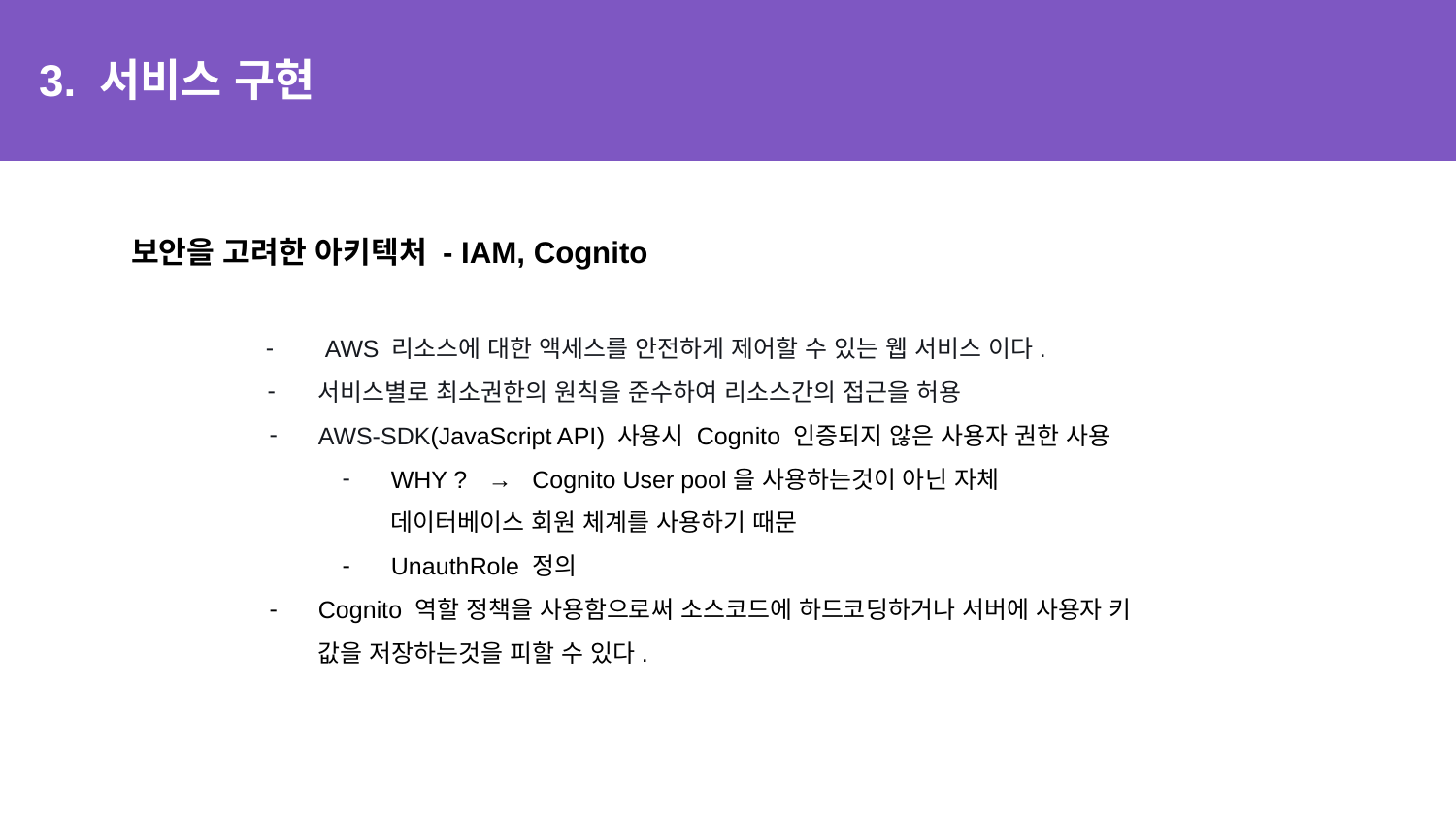

# 3. 서비스 구현
보안을 고려한 아키텍처 - IAM, Cognito
 AWS 리소스에 대한 액세스를 안전하게 제어할 수 있는 웹 서비스 이다.
서비스별로 최소권한의 원칙을 준수하여 리소스간의 접근을 허용
AWS-SDK(JavaScript API) 사용시 Cognito 인증되지 않은 사용자 권한 사용
WHY ?   →   Cognito User pool을 사용하는것이 아닌 자체 데이터베이스 회원 체계를 사용하기 때문
UnauthRole 정의
Cognito 역할 정책을 사용함으로써 소스코드에 하드코딩하거나 서버에 사용자 키 값을 저장하는것을 피할 수 있다.